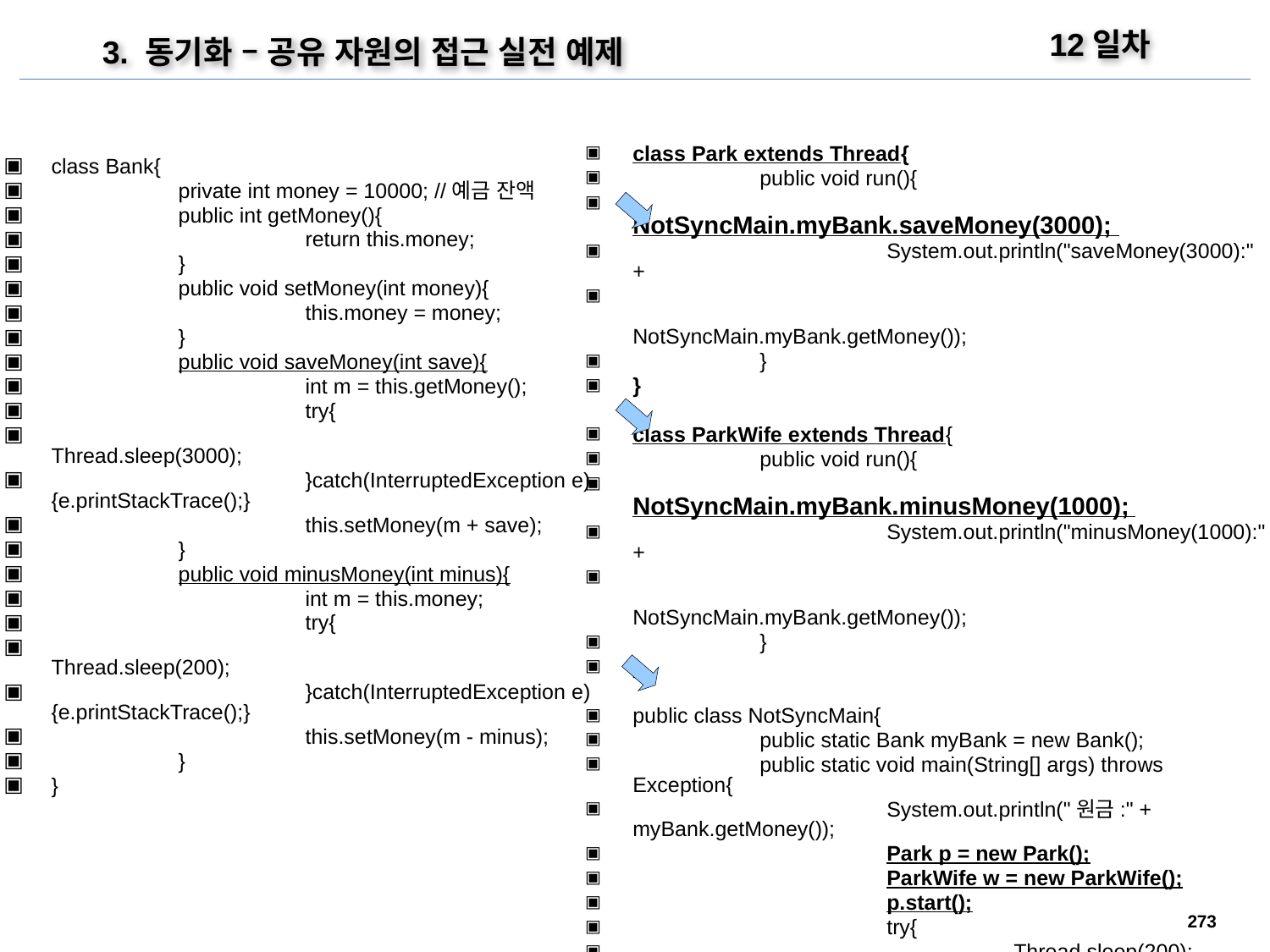

12일차
3. 동기화 – 공유 자원의 접근 실전 예제
class Park extends Thread{
	public void run(){
		NotSyncMain.myBank.saveMoney(3000);
		System.out.println("saveMoney(3000):" +
								 NotSyncMain.myBank.getMoney());
	}
}

class ParkWife extends Thread{
	public void run(){
		NotSyncMain.myBank.minusMoney(1000);
		System.out.println("minusMoney(1000):" +
								NotSyncMain.myBank.getMoney());
	}
}

public class NotSyncMain{
	public static Bank myBank = new Bank();
	public static void main(String[] args) throws Exception{
		System.out.println("원금:" + myBank.getMoney());
		Park p = new Park();
		ParkWife w = new ParkWife();
		p.start();
		try{
			Thread.sleep(200);
		}catch(InterruptedException e){e.printStackTrace();}
		w.start();
	}
}
class Bank{
	private int money = 10000; //예금 잔액
	public int getMoney(){
		return this.money;
	}
	public void setMoney(int money){
		this.money = money;
	}
	public void saveMoney(int save){
		int m = this.getMoney();
		try{
			Thread.sleep(3000);
		}catch(InterruptedException e){e.printStackTrace();}
		this.setMoney(m + save);
	}
	public void minusMoney(int minus){
		int m = this.money;
		try{
			Thread.sleep(200);
		}catch(InterruptedException e){e.printStackTrace();}
		this.setMoney(m - minus);
	}
}